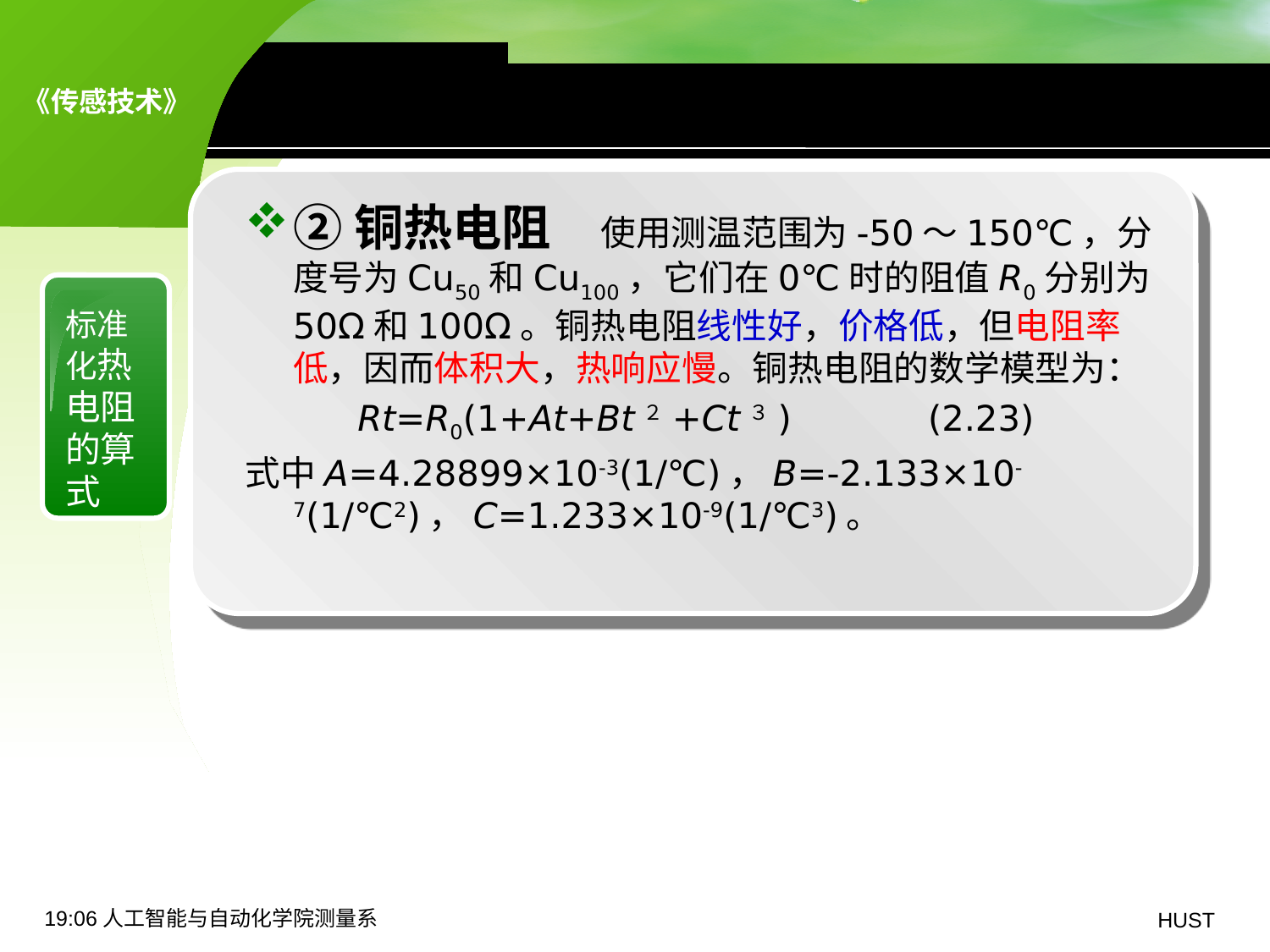

8.2  热电阻传感器——标准化

②铜热电阻　使用测温范围为-50～150℃，分度号为Cu50和Cu100，它们在0℃时的阻值R0分别为50Ω和100Ω。铜热电阻线性好，价格低，但电阻率低，因而体积大，热响应慢。铜热电阻的数学模型为：
          Rt=R0(1+At+Bt２+Ct３)		(2.23)
式中A=4.28899×10-3(1/℃)，B=-2.133×10-7(1/℃2)，C=1.233×10-9(1/℃3)。

标准化热电阻的算式
19:06人工智能与自动化学院测量系
HUST